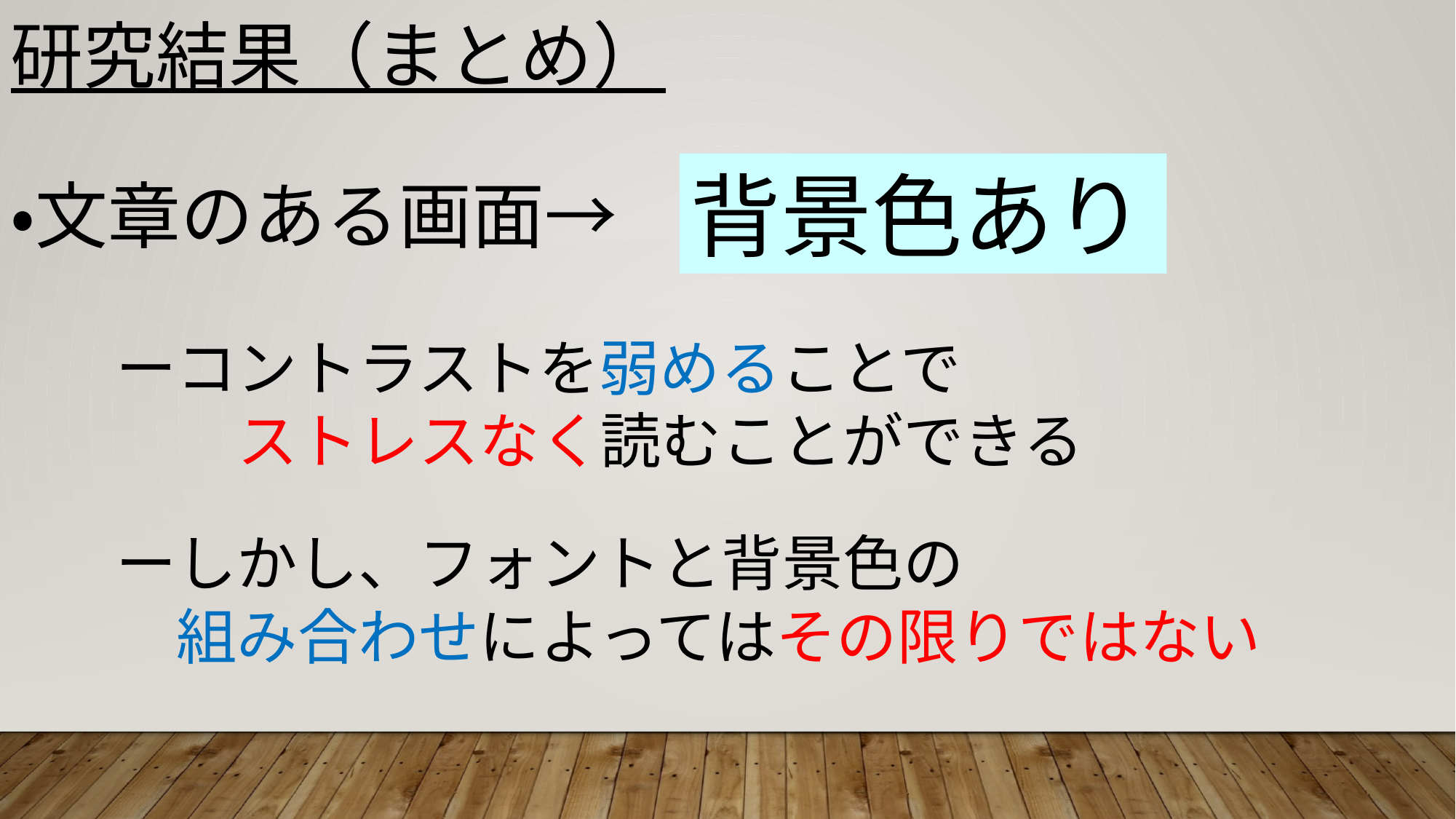

研究結果（まとめ）
背景色あり
・文章のある画面→
ーコントラストを弱めることで
　　ストレスなく読むことができる
ーしかし、フォントと背景色の
　組み合わせによってはその限りではない